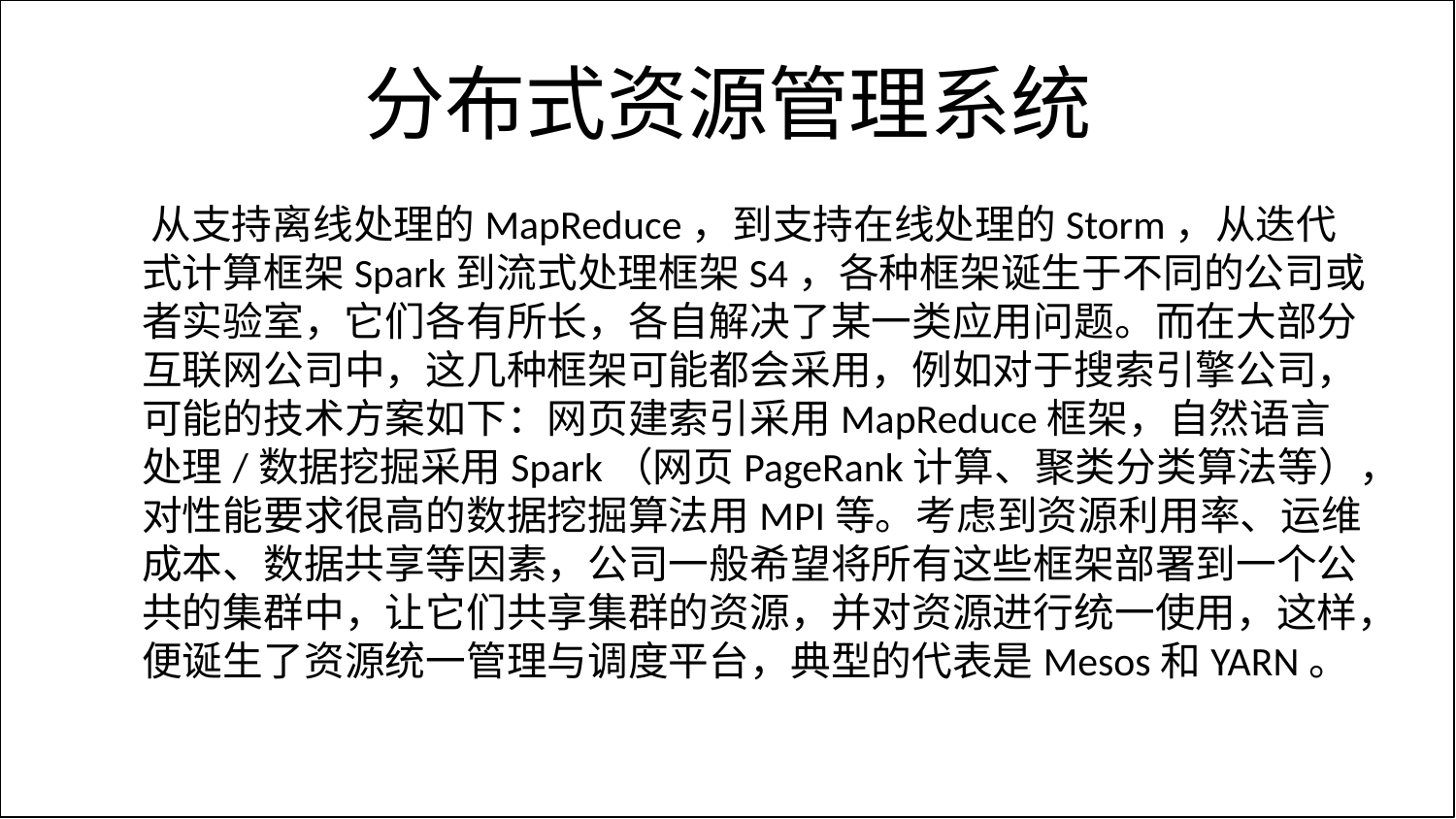

# 分布式资源管理系统
      从支持离线处理的MapReduce，到支持在线处理的Storm，从迭代式计算框架Spark到流式处理框架S4，各种框架诞生于不同的公司或者实验室，它们各有所长，各自解决了某一类应用问题。而在大部分互联网公司中，这几种框架可能都会采用，例如对于搜索引擎公司，可能的技术方案如下：网页建索引采用MapReduce框架，自然语言处理/数据挖掘采用Spark（网页PageRank计算、聚类分类算法等），对性能要求很高的数据挖掘算法用MPI等。考虑到资源利用率、运维成本、数据共享等因素，公司一般希望将所有这些框架部署到一个公共的集群中，让它们共享集群的资源，并对资源进行统一使用，这样，便诞生了资源统一管理与调度平台，典型的代表是Mesos和YARN。